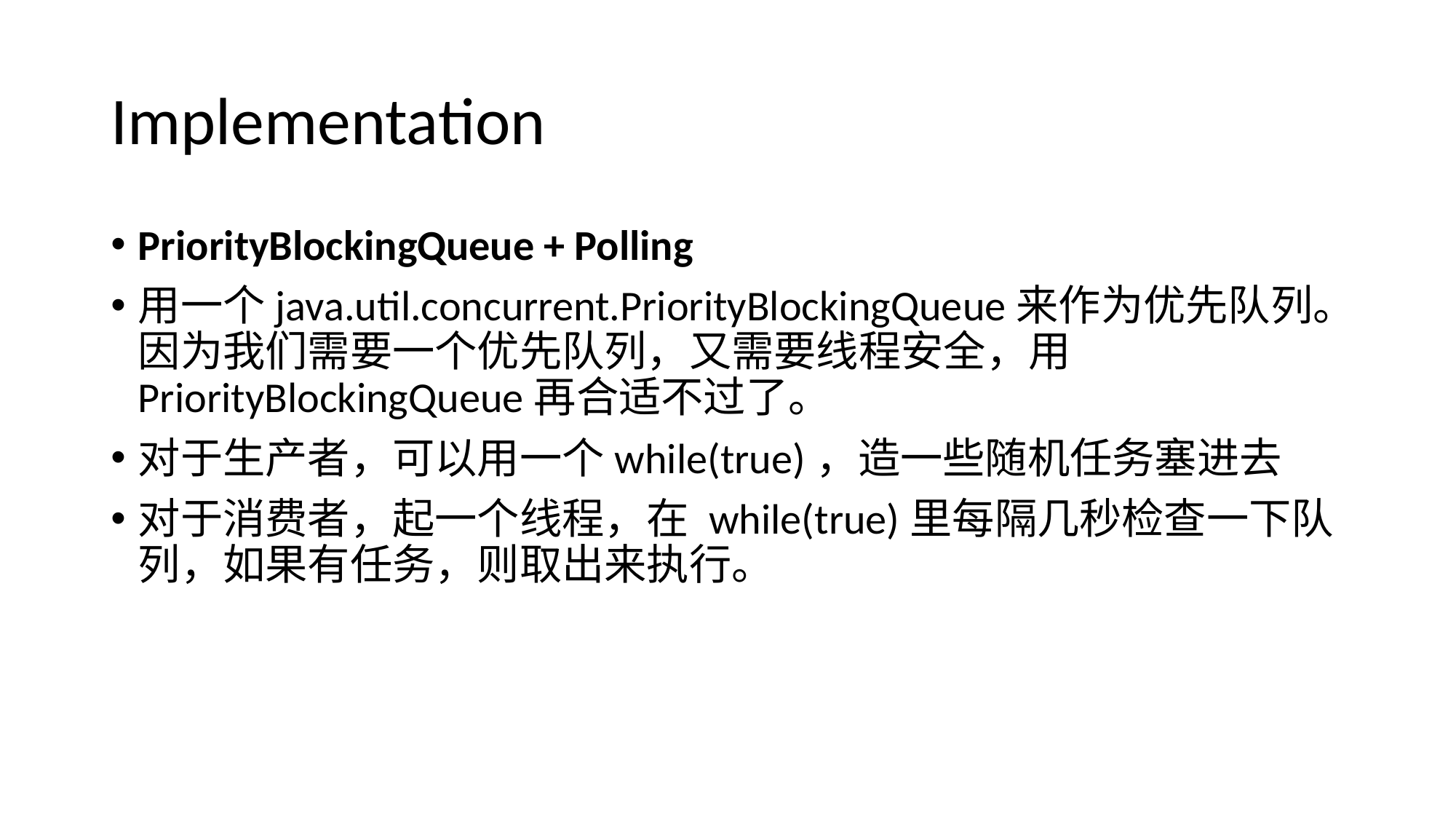

# Implementation
PriorityBlockingQueue + Polling
用一个java.util.concurrent.PriorityBlockingQueue来作为优先队列。因为我们需要一个优先队列，又需要线程安全，用PriorityBlockingQueue再合适不过了。
对于生产者，可以用一个while(true)，造一些随机任务塞进去
对于消费者，起一个线程，在 while(true)里每隔几秒检查一下队列，如果有任务，则取出来执行。